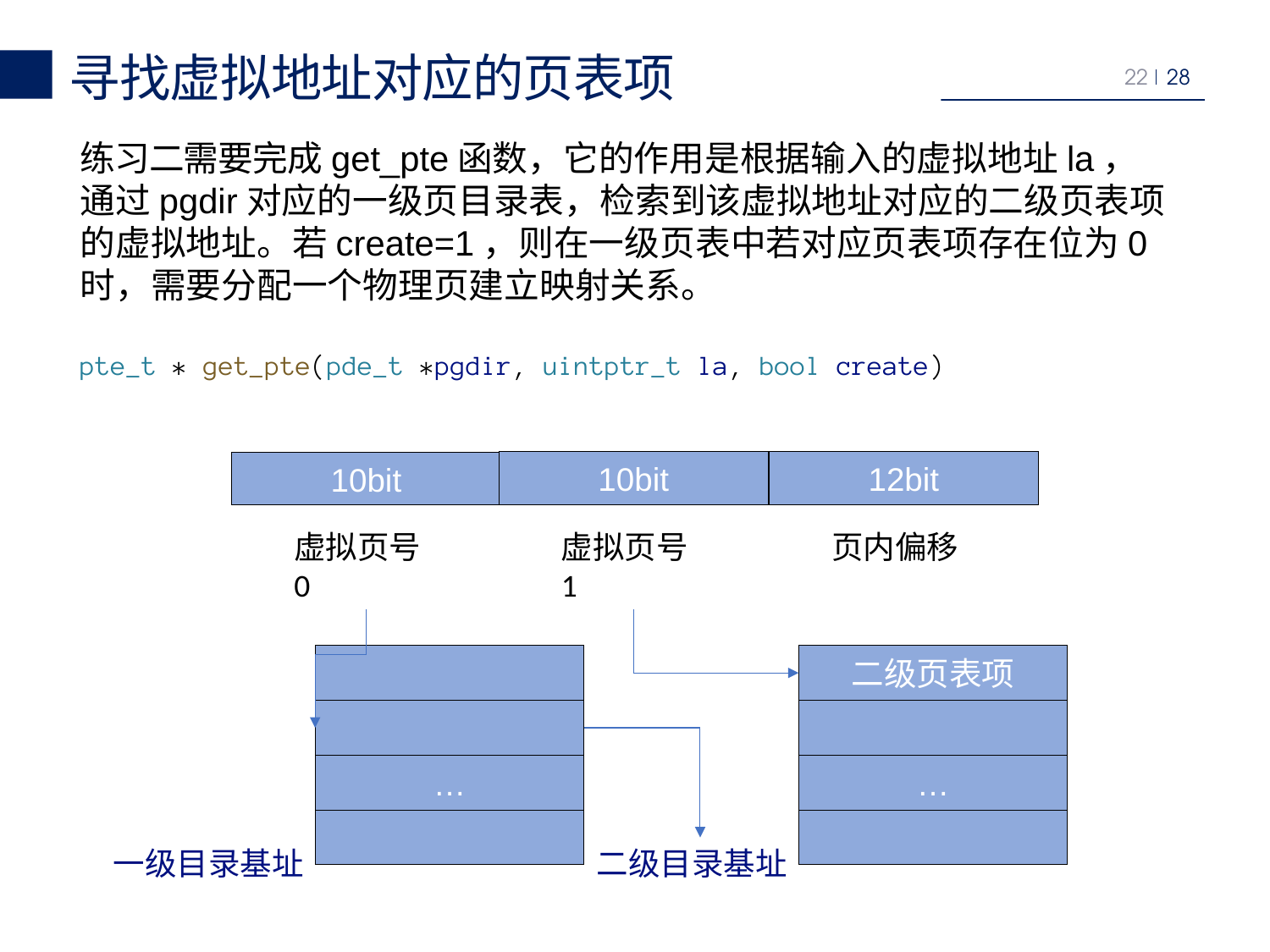

寻找虚拟地址对应的页表项

22
练习二需要完成get_pte函数，它的作用是根据输入的虚拟地址la，通过pgdir对应的一级页目录表，检索到该虚拟地址对应的二级页表项的虚拟地址。若create=1，则在一级页表中若对应页表项存在位为0时，需要分配一个物理页建立映射关系。

pte_t * get_pte(pde_t *pgdir, uintptr_t la, bool create)

10bit
12bit
10bit
虚拟页号0
虚拟页号1
页内偏移

…

一级目录基址
二级页表项

…

二级目录基址